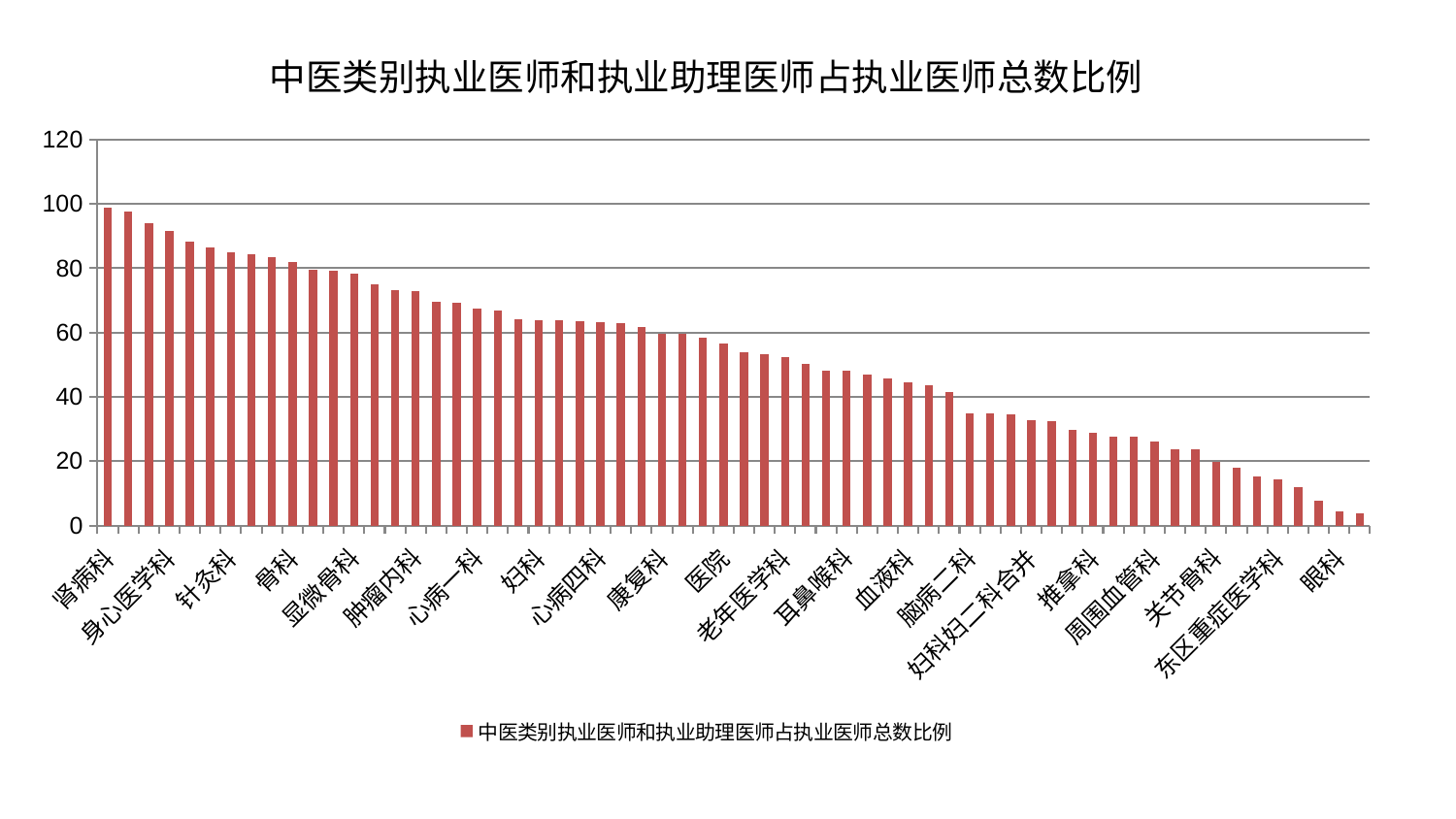

### Chart: 中医类别执业医师和执业助理医师占执业医师总数比例

| Category | 中医类别执业医师和执业助理医师占执业医师总数比例 |
|---|---|
| 肾病科 | 98.85230804203987 |
| 男科 | 97.55616186938896 |
| 创伤骨科 | 93.97160179116892 |
| 身心医学科 | 91.63051114089187 |
| 神经内科 | 88.40695705529387 |
| 中医经典科 | 86.45739536214639 |
| 针灸科 | 85.09010226496723 |
| 治未病中心 | 84.36242761066065 |
| 脊柱骨科 | 83.5061451910057 |
| 骨科 | 81.8863088907844 |
| 肝病科 | 79.41752247575775 |
| 肾脏内科 | 79.23435398053267 |
| 显微骨科 | 78.36614121617383 |
| 脑病三科 | 75.01471329634377 |
| 儿科 | 73.14289304913983 |
| 肿瘤内科 | 72.83054956589213 |
| 脑病一科 | 69.47578580719491 |
| 普通外科 | 69.13704080577503 |
| 心病一科 | 67.45953870464471 |
| 综合内科 | 66.98494059338509 |
| 小儿推拿科 | 64.16185063997735 |
| 妇科 | 63.94806163419155 |
| 口腔科 | 63.69064200523047 |
| 乳腺甲状腺外科 | 63.60473675397294 |
| 心病四科 | 63.230136674018 |
| 心血管内科 | 63.04941294880384 |
| 心病三科 | 61.63925542352968 |
| 康复科 | 59.696208711791286 |
| 肛肠科 | 59.519168035429246 |
| 皮肤科 | 58.36151210300928 |
| 医院 | 56.72947526176901 |
| 肝胆外科 | 53.73747985305424 |
| 产科 | 53.19140516720571 |
| 老年医学科 | 52.4118703089828 |
| 消化内科 | 50.33855919285693 |
| 西区重症医学科 | 48.23448567966337 |
| 耳鼻喉科 | 48.16677090975476 |
| 呼吸内科 | 46.9235465872764 |
| 心病二科 | 45.84318284763873 |
| 血液科 | 44.46574427705925 |
| 微创骨科 | 43.69537793305476 |
| 胸外科 | 41.559201815134394 |
| 脑病二科 | 34.89559594736138 |
| 运动损伤骨科 | 34.88056884680082 |
| 神经外科 | 34.481671317295714 |
| 妇科妇二科合并 | 32.807705897717995 |
| 风湿病科 | 32.42558707754162 |
| 小儿骨科 | 29.75495583169929 |
| 推拿科 | 28.91364338431741 |
| 美容皮肤科 | 27.759536916755522 |
| 内分泌科 | 27.50854229916664 |
| 周围血管科 | 26.20758704003572 |
| 脾胃病科 | 23.740969863127503 |
| 东区肾病科 | 23.646231186704547 |
| 关节骨科 | 19.818605849556413 |
| 重症医学科 | 17.90189619946052 |
| 脾胃科消化科合并 | 15.171671277824196 |
| 东区重症医学科 | 14.291139913173945 |
| 中医外治中心 | 11.903522002181388 |
| 妇二科 | 7.608293158613844 |
| 眼科 | 4.244700380716493 |
| 泌尿外科 | 3.87813321210162 |
103